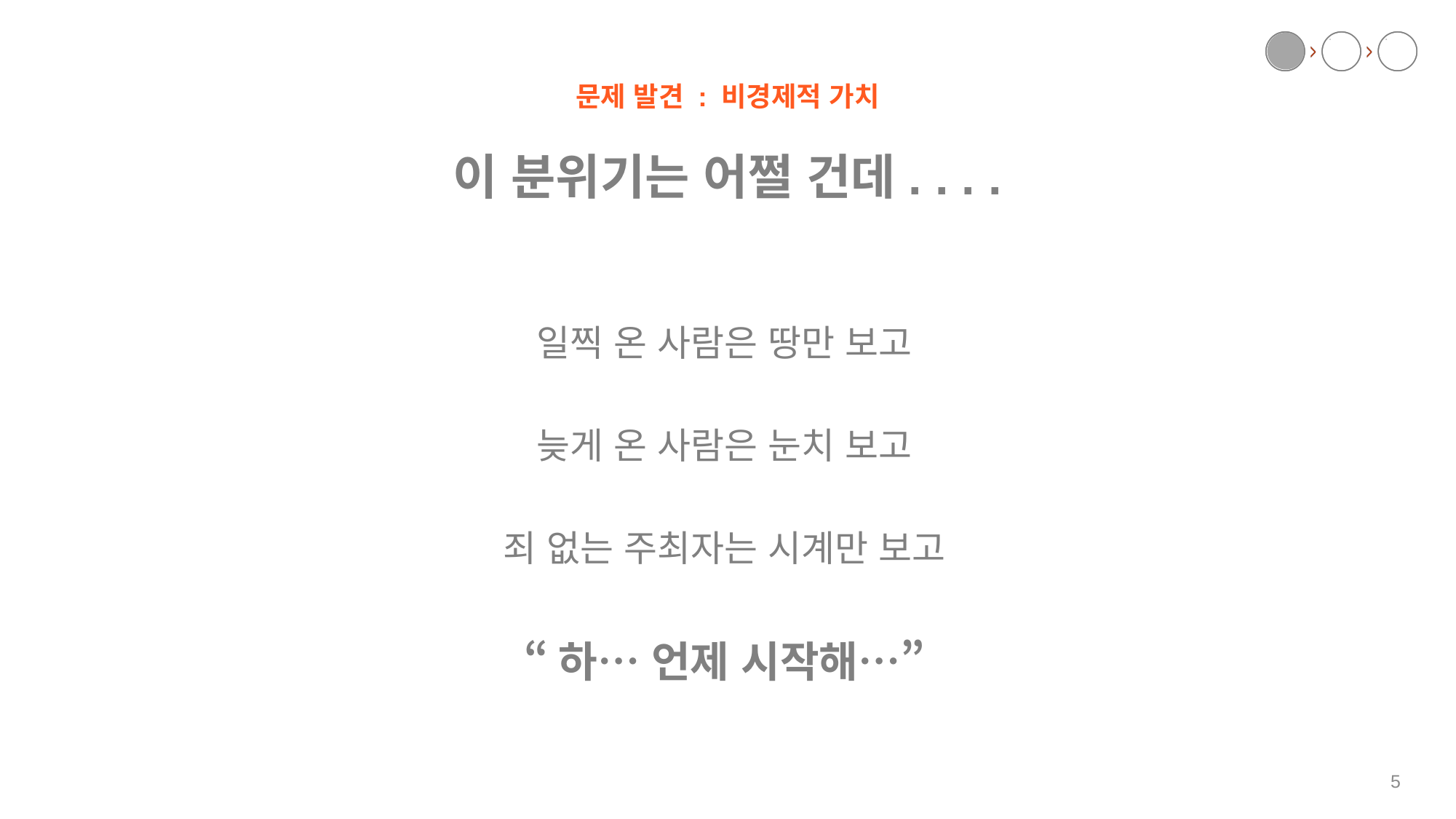

문제 발견 : 비경제적 가치
# 이 분위기는 어쩔 건데. . . .
일찍 온 사람은 땅만 보고
늦게 온 사람은 눈치 보고
죄 없는 주최자는 시계만 보고
“하… 언제 시작해…”
5